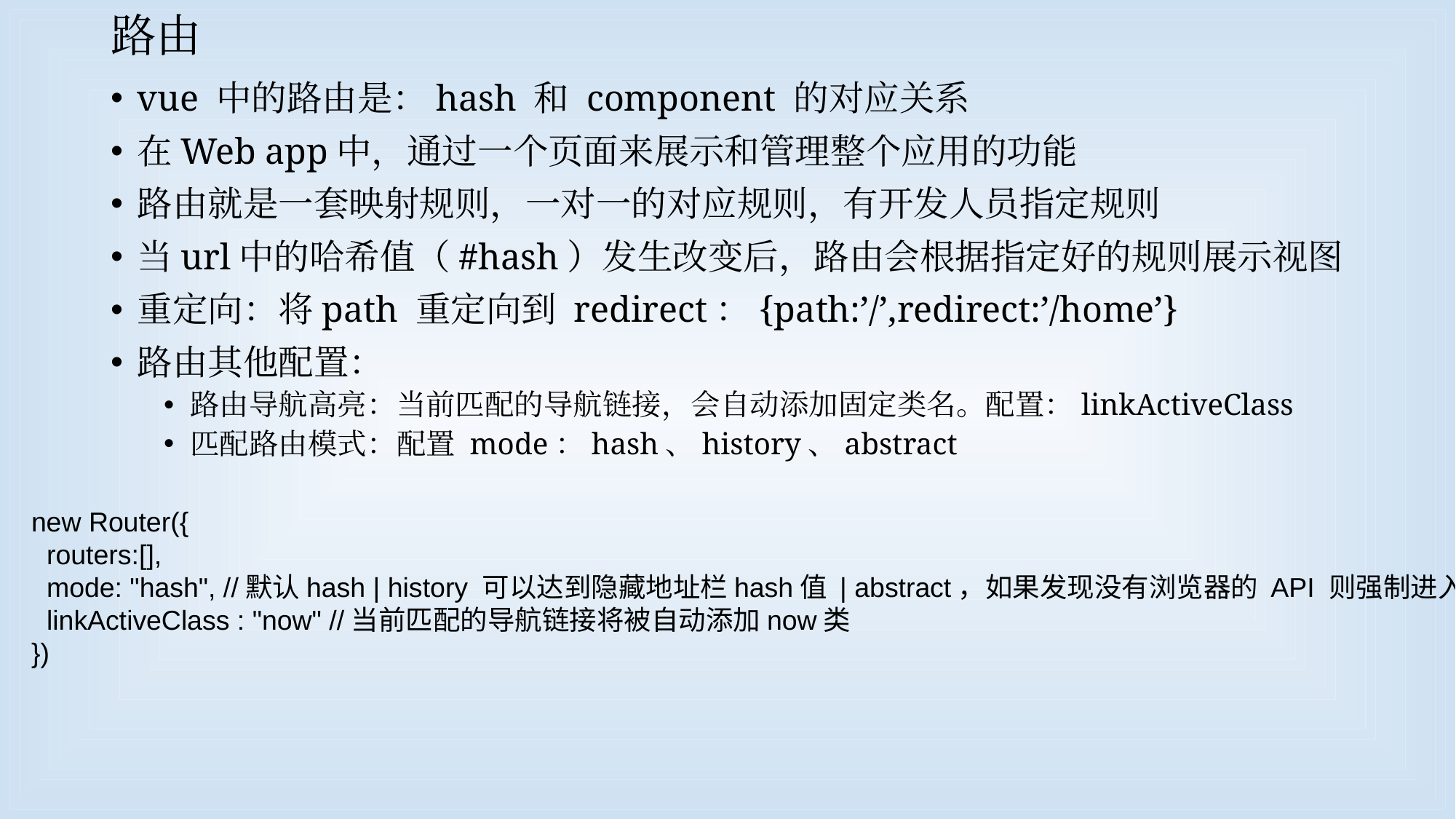

# 路由
vue 中的路由是：hash 和 component 的对应关系
在Web app中，通过一个页面来展示和管理整个应用的功能
路由就是一套映射规则，一对一的对应规则，有开发人员指定规则
当url中的哈希值（#hash）发生改变后，路由会根据指定好的规则展示视图
重定向：将path 重定向到 redirect：{path:’/’,redirect:’/home’}
路由其他配置：
路由导航高亮：当前匹配的导航链接，会自动添加固定类名。配置：linkActiveClass
匹配路由模式：配置 mode：hash、history、abstract

new Router({
  routers:[],
  mode: "hash", //默认hash | history 可以达到隐藏地址栏hash值 | abstract，如果发现没有浏览器的 API 则强制进入
  linkActiveClass : "now" //当前匹配的导航链接将被自动添加now类
})